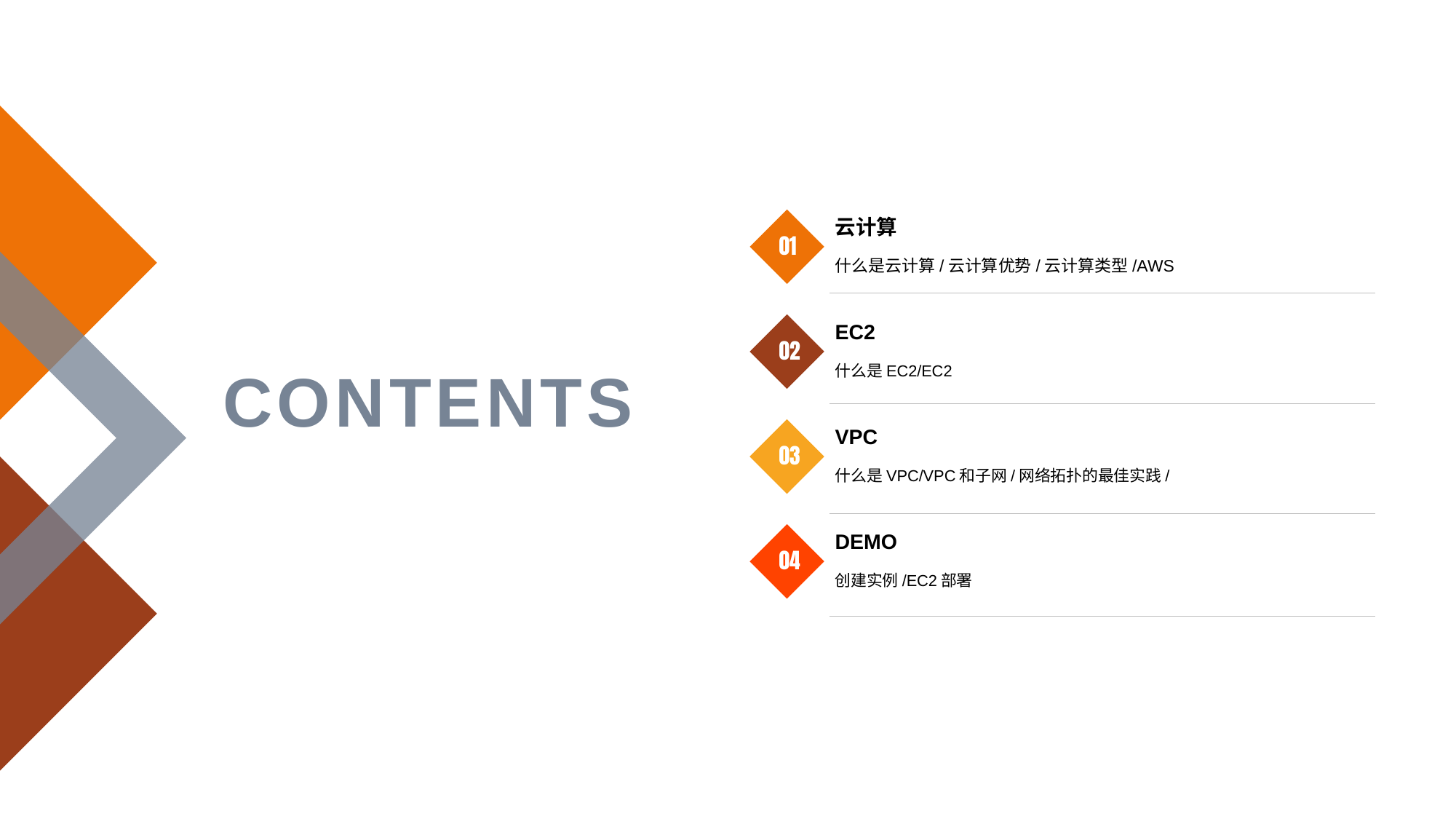

云计算
01
什么是云计算/云计算优势/云计算类型/AWS
EC2
02
CONTENTS
什么是EC2/EC2
VPC
03
什么是VPC/VPC和子网/网络拓扑的最佳实践/
DEMO
04
创建实例/EC2部署